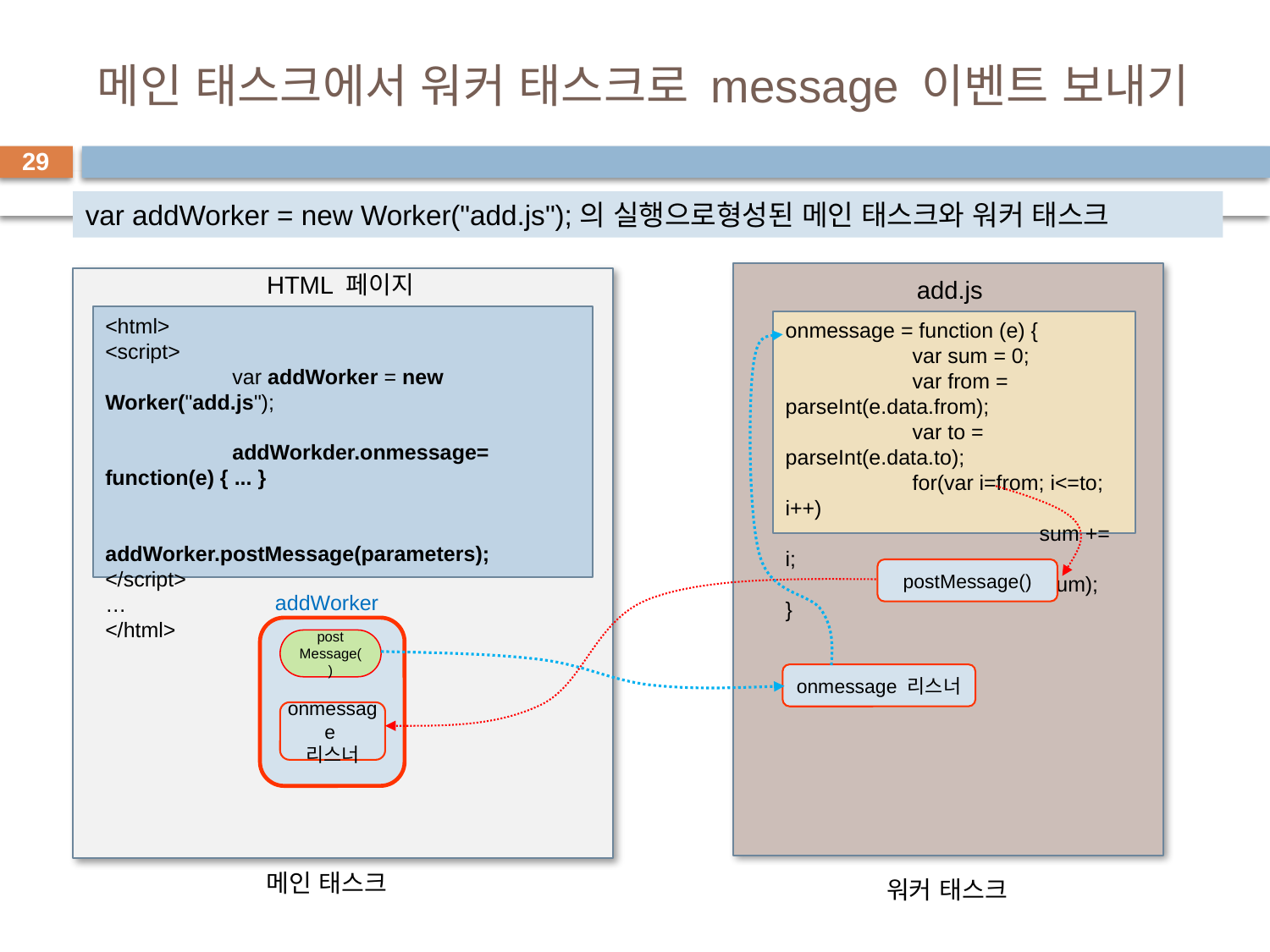

# 메인 태스크에서 워커 태스크로 message 이벤트 보내기
29
var addWorker = new Worker("add.js");의 실행으로형성된 메인 태스크와 워커 태스크

HTML 페이지

add.js
<html>
<script>
	var addWorker = new Worker("add.js");

	addWorkder.onmessage= function(e) { ... }

	addWorker.postMessage(parameters);
</script>
…
</html>
onmessage = function (e) {
	var sum = 0;
	var from = parseInt(e.data.from);
	var to = parseInt(e.data.to);
	for(var i=from; i<=to; i++)
		sum += i;
	postMessage(sum);
}

postMessage()

addWorker

post
Message()

onmessage 리스너
onmessage
리스너
메인 태스크
워커 태스크